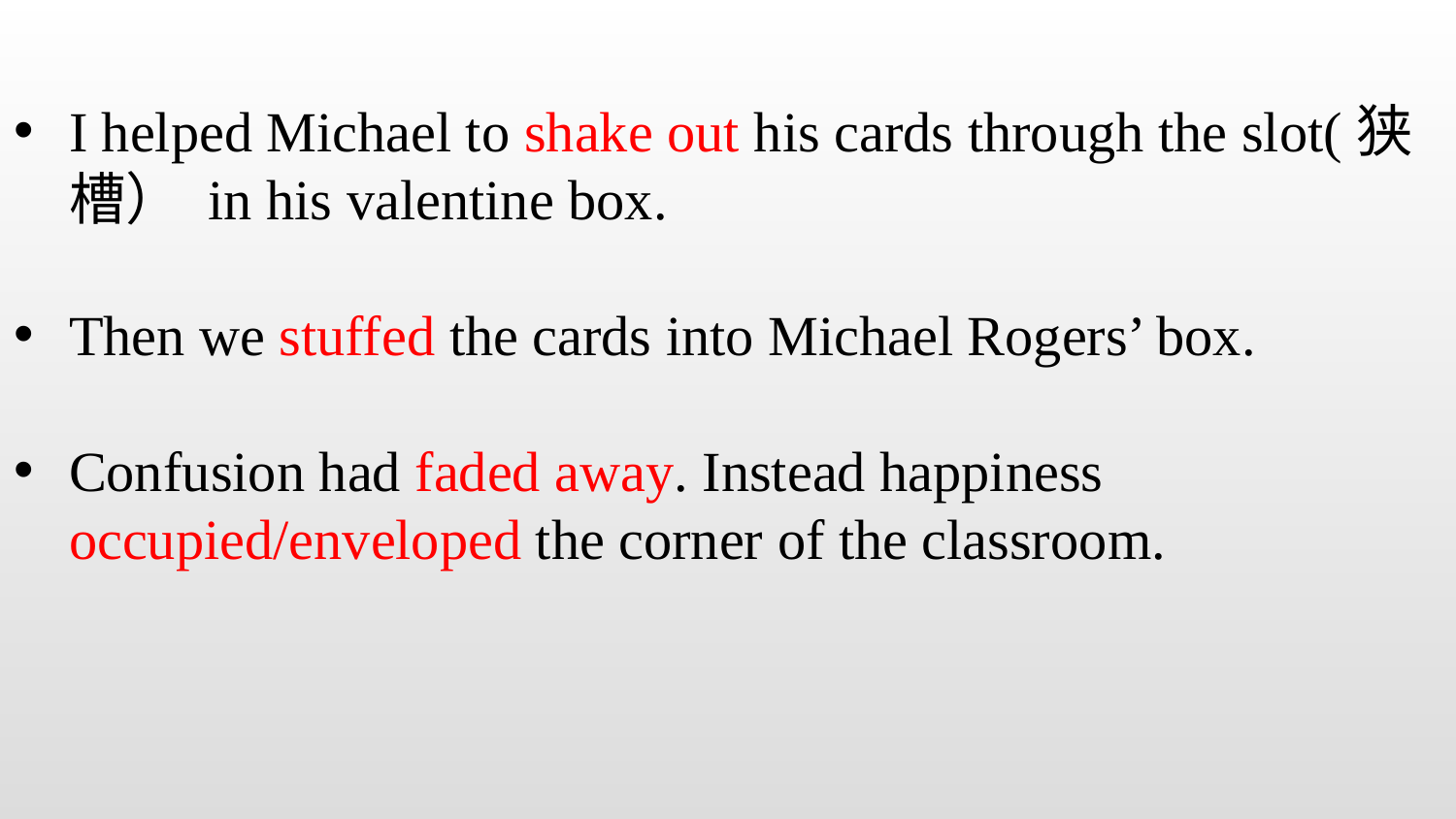

I helped Michael to shake out his cards through the slot(狭槽） in his valentine box.

Then we stuffed the cards into Michael Rogers’ box.

Confusion had faded away. Instead happiness occupied/enveloped the corner of the classroom.